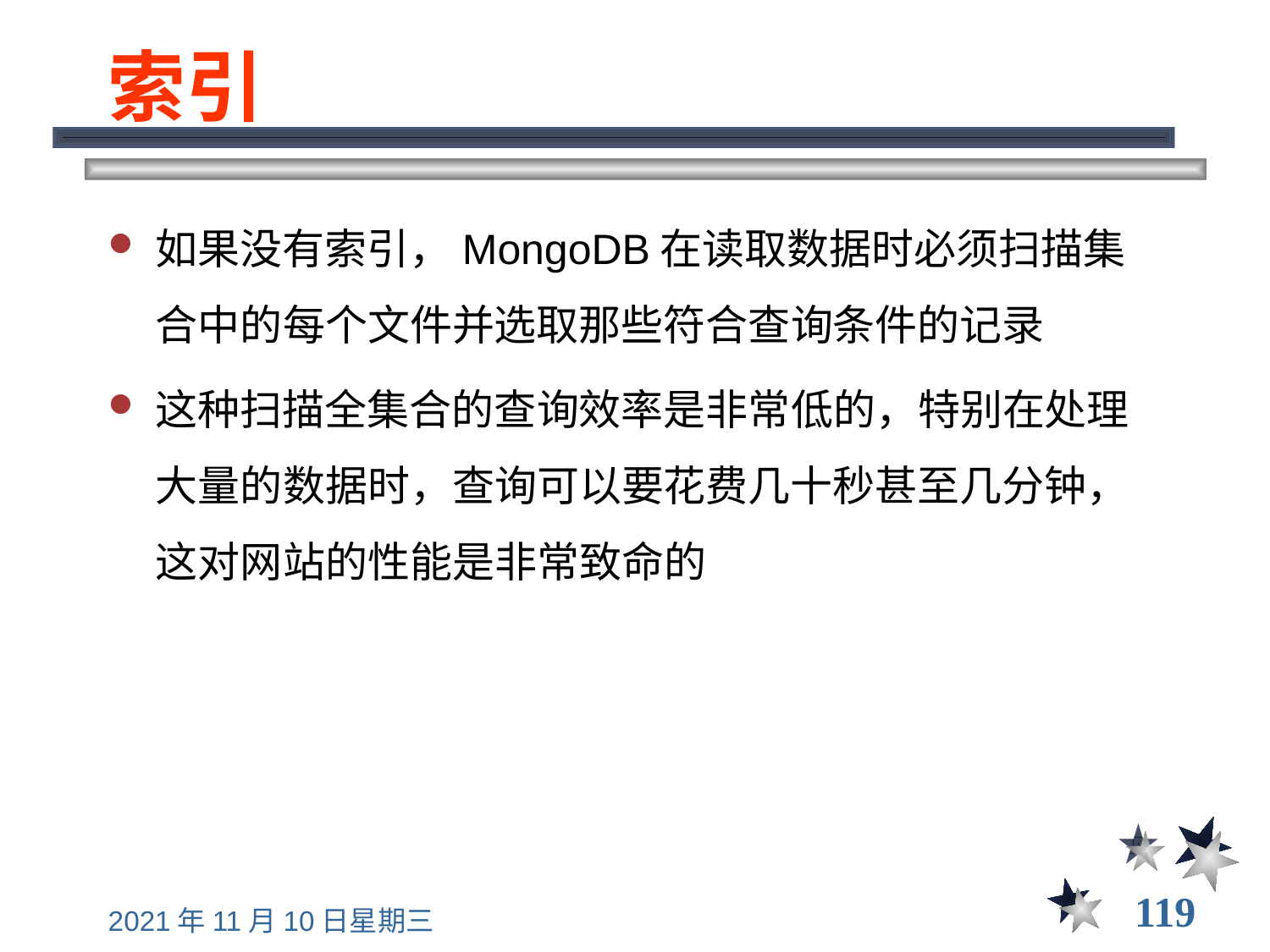

# 索引
如果没有索引，MongoDB在读取数据时必须扫描集合中的每个文件并选取那些符合查询条件的记录
这种扫描全集合的查询效率是非常低的，特别在处理大量的数据时，查询可以要花费几十秒甚至几分钟，这对网站的性能是非常致命的
119
2021年11月10日星期三
大数据管理----前言